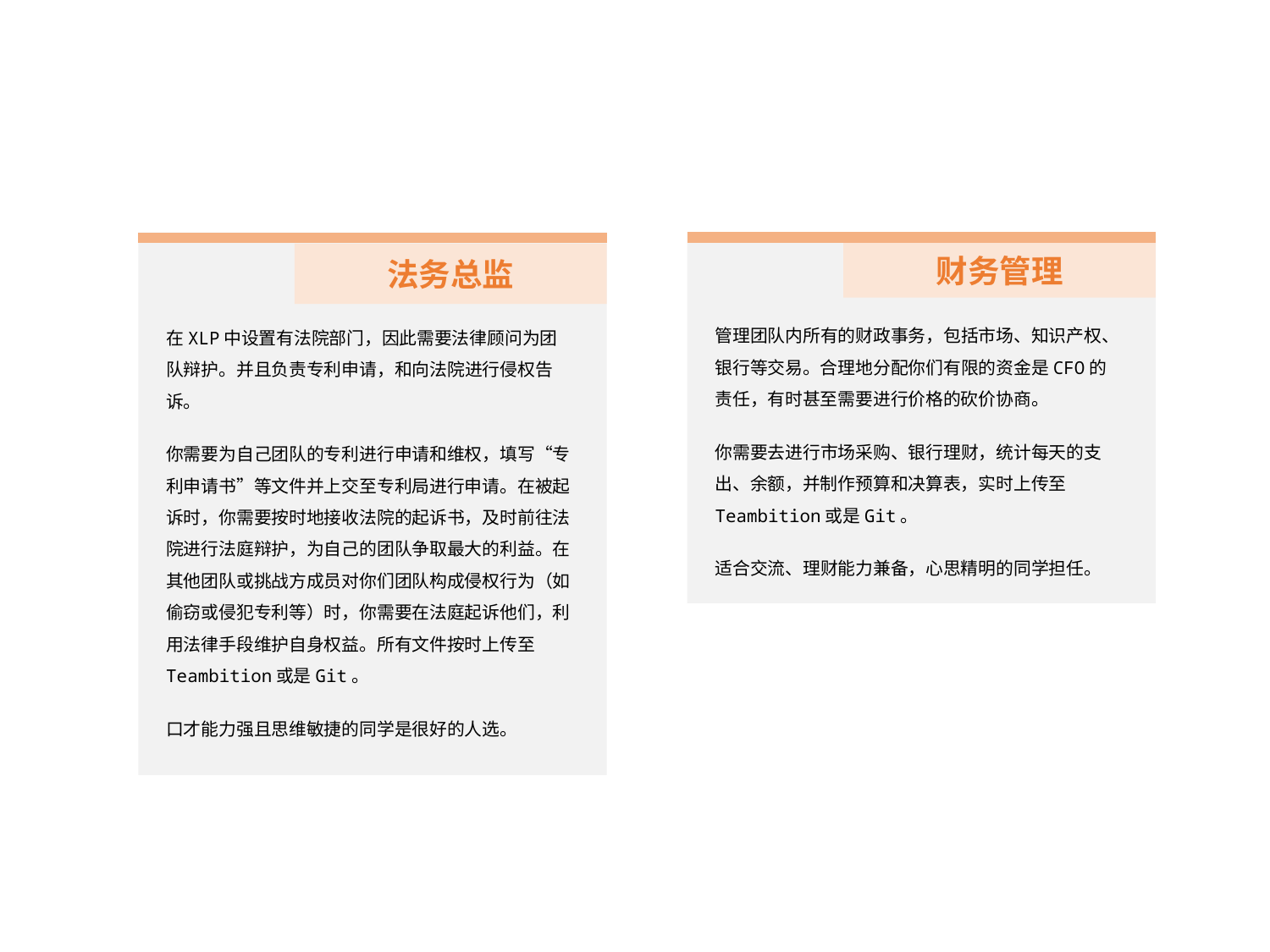

#

法务总监

在XLP中设置有法院部门，因此需要法律顾问为团队辩护。并且负责专利申请，和向法院进行侵权告诉。
你需要为自己团队的专利进行申请和维权，填写“专利申请书”等文件并上交至专利局进行申请。在被起诉时，你需要按时地接收法院的起诉书，及时前往法院进行法庭辩护，为自己的团队争取最大的利益。在其他团队或挑战方成员对你们团队构成侵权行为（如偷窃或侵犯专利等）时，你需要在法庭起诉他们，利用法律手段维护自身权益。所有文件按时上传至Teambition或是Git。
口才能力强且思维敏捷的同学是很好的人选。

财务管理

管理团队内所有的财政事务，包括市场、知识产权、银行等交易。合理地分配你们有限的资金是CFO的责任，有时甚至需要进行价格的砍价协商。
你需要去进行市场采购、银行理财，统计每天的支出、余额，并制作预算和决算表，实时上传至Teambition或是Git。
适合交流、理财能力兼备，心思精明的同学担任。